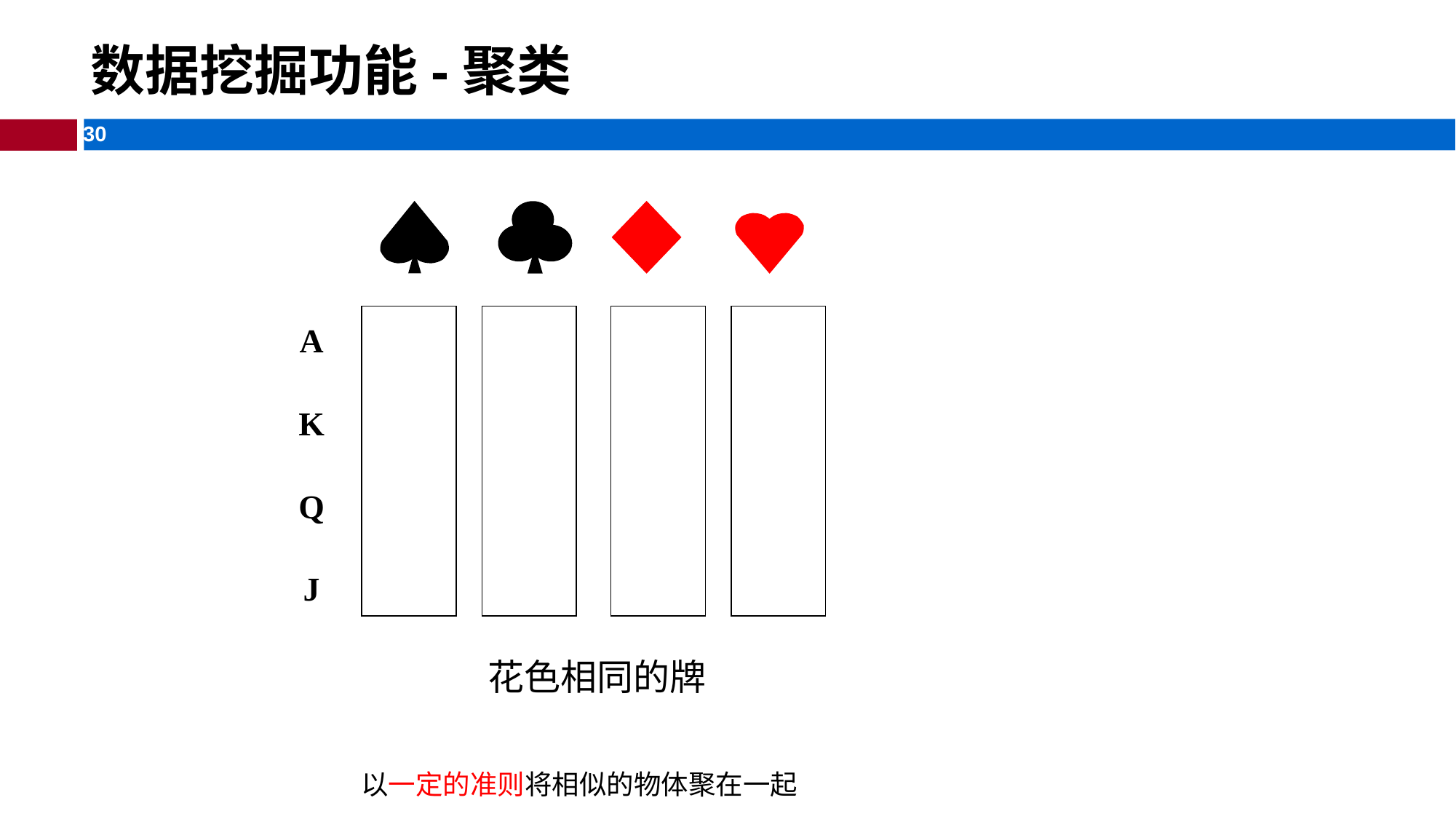

# 数据挖掘功能-聚类

A
K
Q
J
花色相同的牌
以一定的准则将相似的物体聚在一起